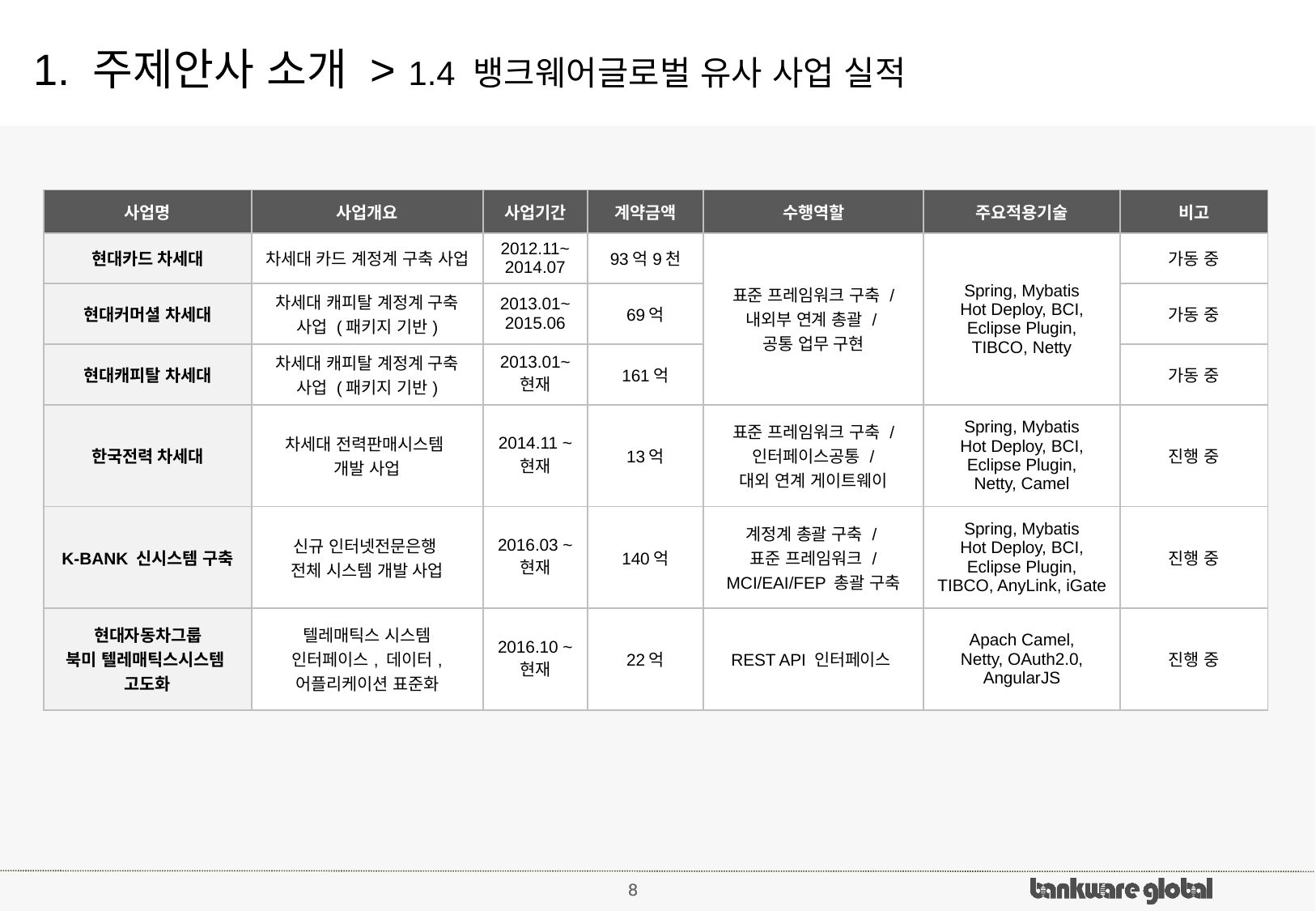

# 1. 주제안사 소개 > 1.4 뱅크웨어글로벌 유사 사업 실적
| 사업명 | 사업개요 | 사업기간 | 계약금액 | 수행역할 | 주요적용기술 | 비고 |
| --- | --- | --- | --- | --- | --- | --- |
| 현대카드 차세대 | 차세대 카드 계정계 구축 사업 | 2012.11~ 2014.07 | 93억9천 | 표준 프레임워크 구축 / 내외부 연계 총괄 / 공통 업무 구현 | Spring, Mybatis Hot Deploy, BCI, Eclipse Plugin, TIBCO, Netty | 가동 중 |
| 현대커머셜 차세대 | 차세대 캐피탈 계정계 구축 사업 (패키지 기반) | 2013.01~ 2015.06 | 69억 |  |  | 가동 중 |
| 현대캐피탈 차세대 | 차세대 캐피탈 계정계 구축 사업 (패키지 기반) | 2013.01~ 현재 | 161억 |  |  | 가동 중 |
| 한국전력 차세대 | 차세대 전력판매시스템 개발 사업 | 2014.11 ~ 현재 | 13억 | 표준 프레임워크 구축 / 인터페이스공통 / 대외 연계 게이트웨이 | Spring, Mybatis Hot Deploy, BCI, Eclipse Plugin, Netty, Camel | 진행 중 |
| K-BANK 신시스템 구축 | 신규 인터넷전문은행 전체 시스템 개발 사업 | 2016.03 ~ 현재 | 140억 | 계정계 총괄 구축 / 표준 프레임워크 / MCI/EAI/FEP 총괄 구축 | Spring, Mybatis Hot Deploy, BCI, Eclipse Plugin, TIBCO, AnyLink, iGate | 진행 중 |
| 현대자동차그룹 북미 텔레매틱스시스템 고도화 | 텔레매틱스 시스템 인터페이스, 데이터, 어플리케이션 표준화 | 2016.10 ~ 현재 | 22억 | REST API 인터페이스 | Apach Camel, Netty, OAuth2.0, AngularJS | 진행 중 |